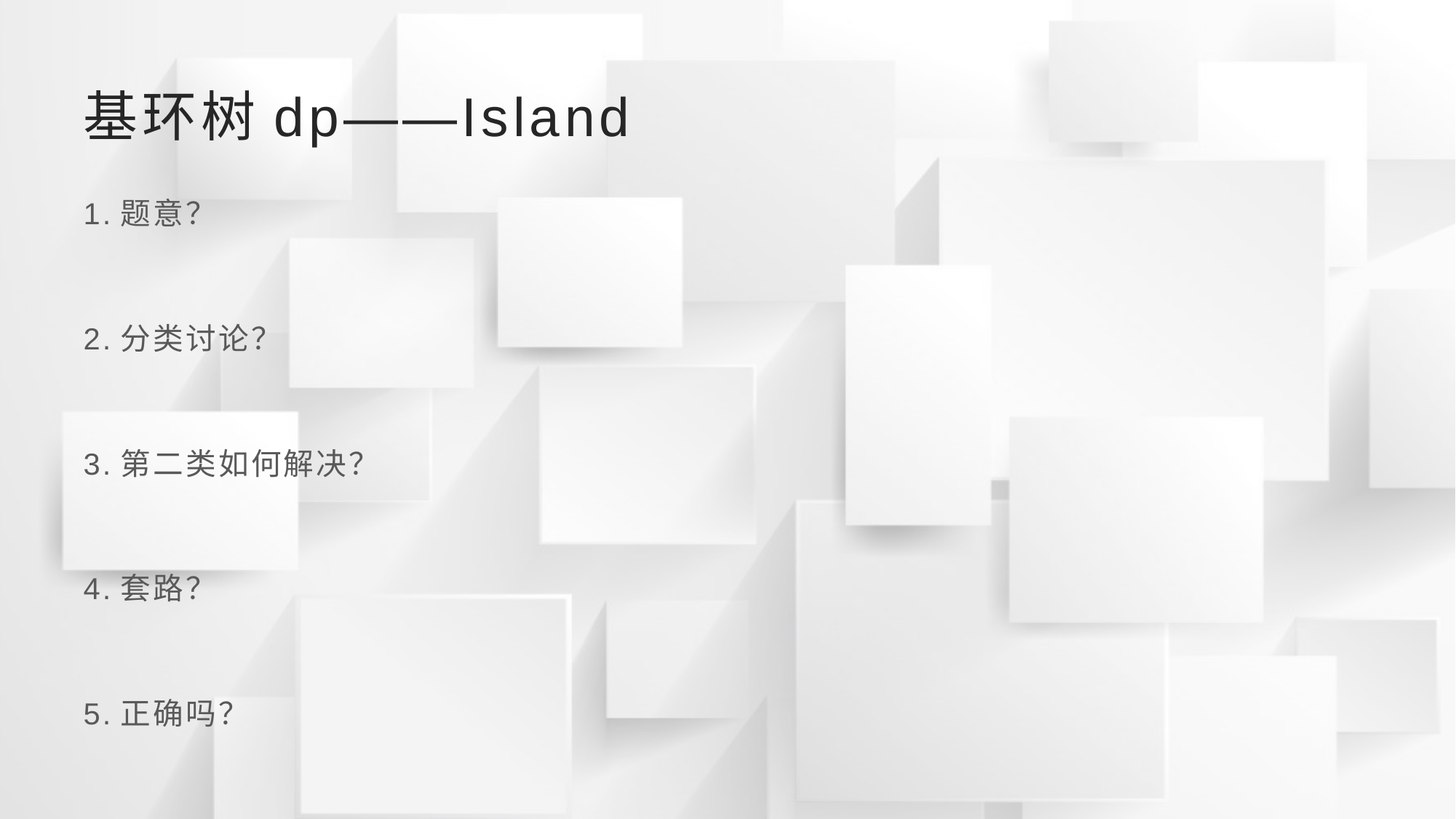

# 基环树dp——Island
1.题意？

2.分类讨论？

3.第二类如何解决？

4.套路？

5.正确吗？